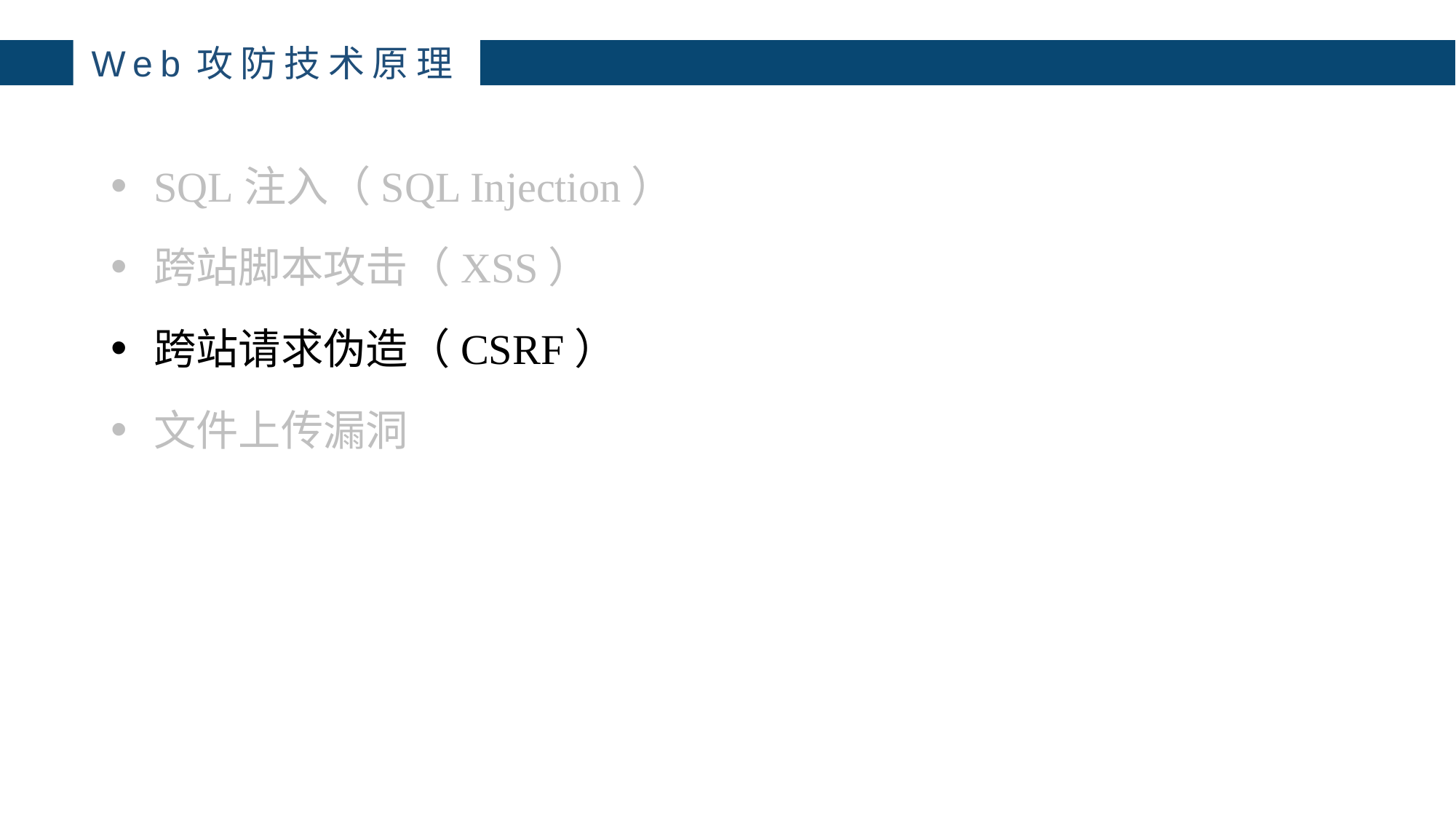

# Web攻防技术原理
SQL注入（SQL Injection）
跨站脚本攻击（XSS）
跨站请求伪造（CSRF）
文件上传漏洞